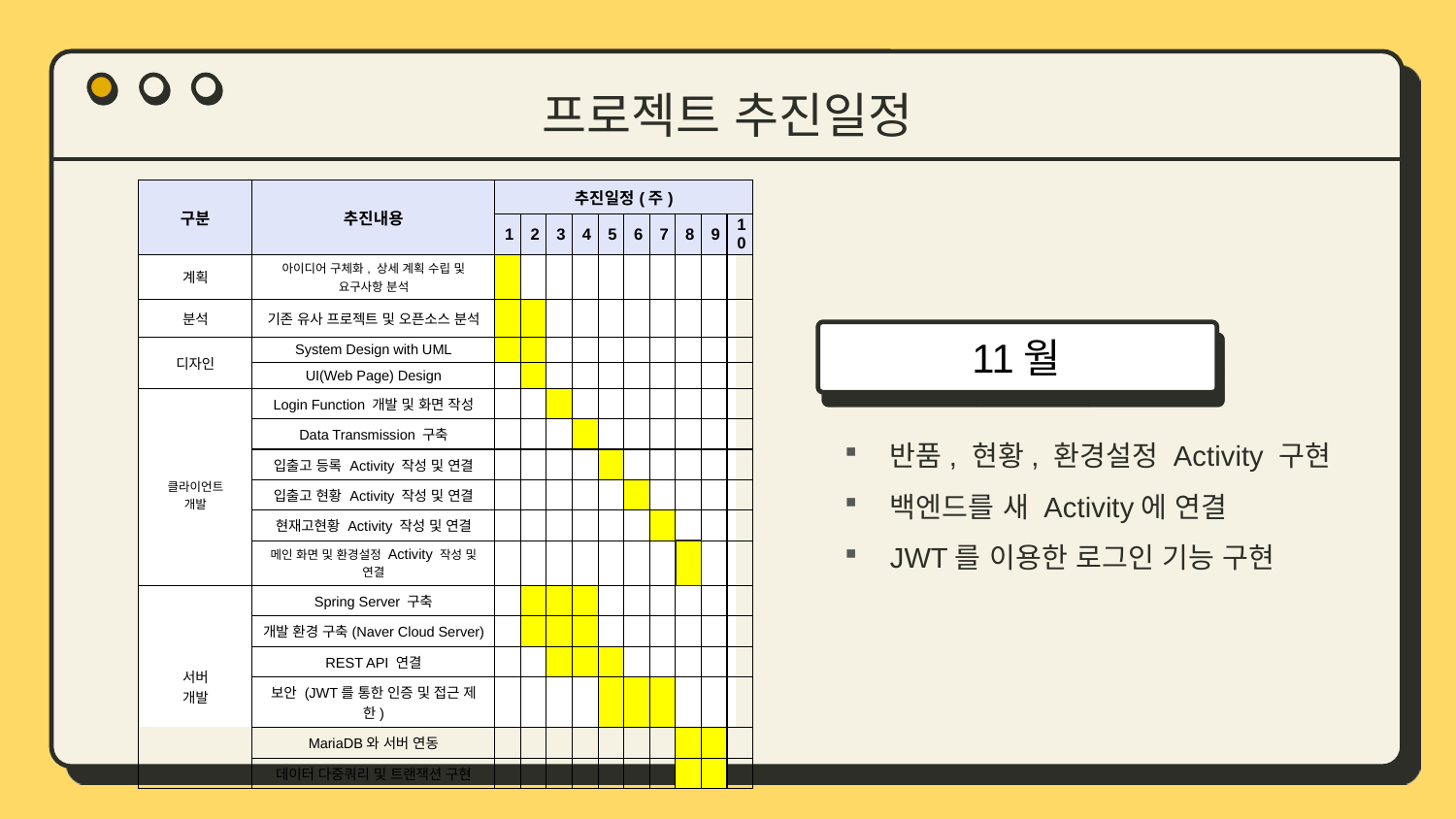

프로젝트 추진일정

| 구분 | 추진내용 | 추진일정(주) |  |  |  |  |  |  |  |  |  |
| --- | --- | --- | --- | --- | --- | --- | --- | --- | --- | --- | --- |
|  |  | 1 | 2 | 3 | 4 | 5 | 6 | 7 | 8 | 9 | 10 |
| 계획 | 아이디어 구체화, 상세 계획 수립 및 요구사항 분석 |  |  |  |  |  |  |  |  |  |  |
| 분석 | 기존 유사 프로젝트 및 오픈소스 분석 |  |  |  |  |  |  |  |  |  |  |
| 디자인 | System Design with UML |  |  |  |  |  |  |  |  |  |  |
|  | UI(Web Page) Design |  |  |  |  |  |  |  |  |  |  |
| 클라이언트 개발 | Login Function 개발 및 화면 작성 |  |  |  |  |  |  |  |  |  |  |
|  | Data Transmission 구축 |  |  |  |  |  |  |  |  |  |  |
|  | 입출고 등록 Activity 작성 및 연결 |  |  |  |  |  |  |  |  |  |  |
|  | 입출고 현황 Activity 작성 및 연결 |  |  |  |  |  |  |  |  |  |  |
|  | 현재고현황 Activity 작성 및 연결 |  |  |  |  |  |  |  |  |  |  |
|  | 메인 화면 및 환경설정 Activity 작성 및 연결 |  |  |  |  |  |  |  |  |  |  |
| 서버 개발 | Spring Server 구축 |  |  |  |  |  |  |  |  |  |  |
|  | 개발 환경 구축(Naver Cloud Server) |  |  |  |  |  |  |  |  |  |  |
|  | REST API 연결 |  |  |  |  |  |  |  |  |  |  |
|  | 보안 (JWT를 통한 인증 및 접근 제한) |  |  |  |  |  |  |  |  |  |  |
|  | MariaDB와 서버 연동 |  |  |  |  |  |  |  |  |  |  |
|  | 데이터 다중쿼리 및 트랜잭션 구현 |  |  |  |  |  |  |  |  |  |  |
11월

반품, 현황, 환경설정 Activity 구현
백엔드를 새 Activity에 연결
JWT를 이용한 로그인 기능 구현